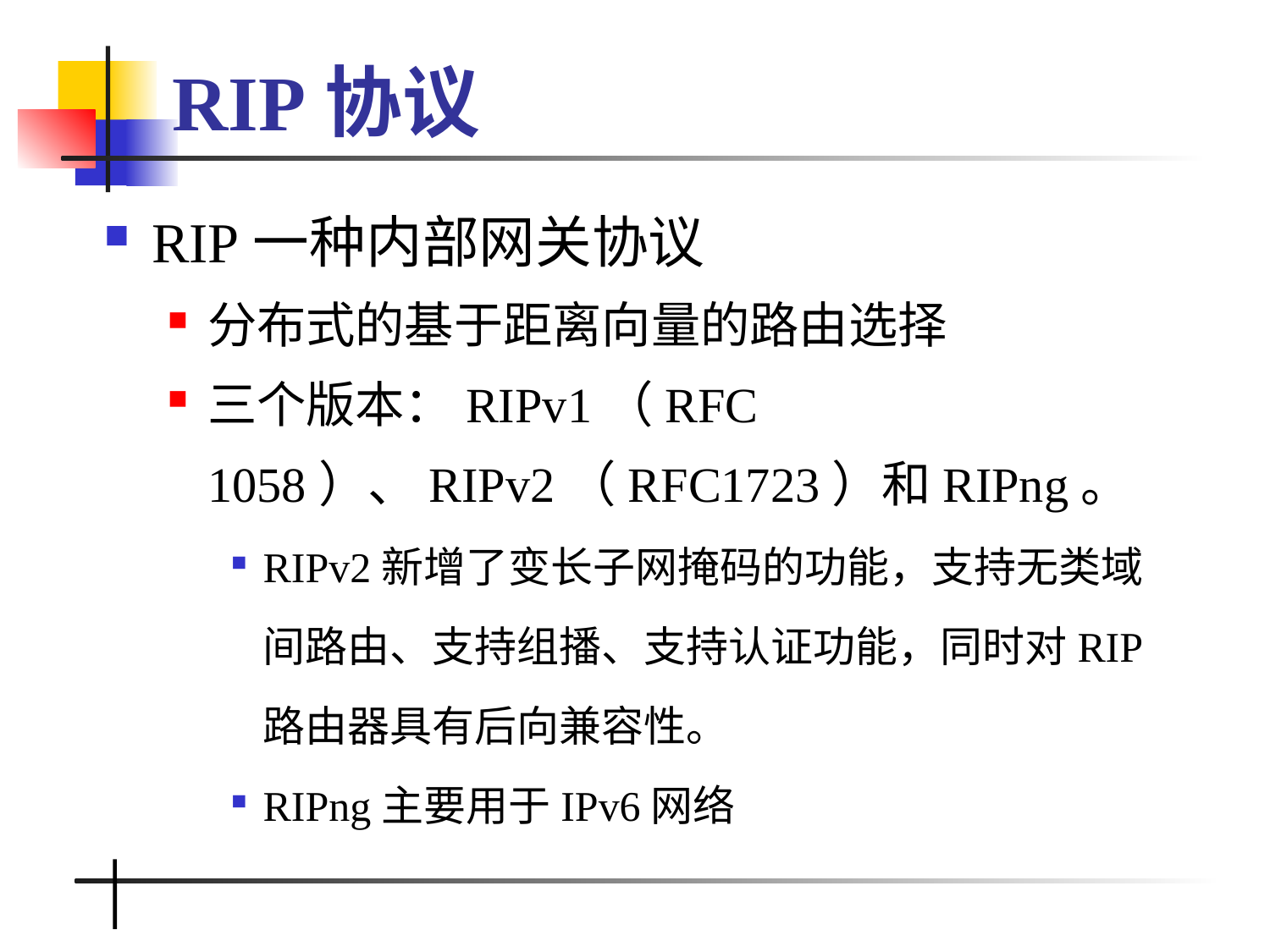

# RIP协议
RIP一种内部网关协议
分布式的基于距离向量的路由选择
三个版本：RIPv1（RFC 1058）、RIPv2（RFC1723）和RIPng。
RIPv2新增了变长子网掩码的功能，支持无类域间路由、支持组播、支持认证功能，同时对RIP 路由器具有后向兼容性。
RIPng主要用于IPv6网络